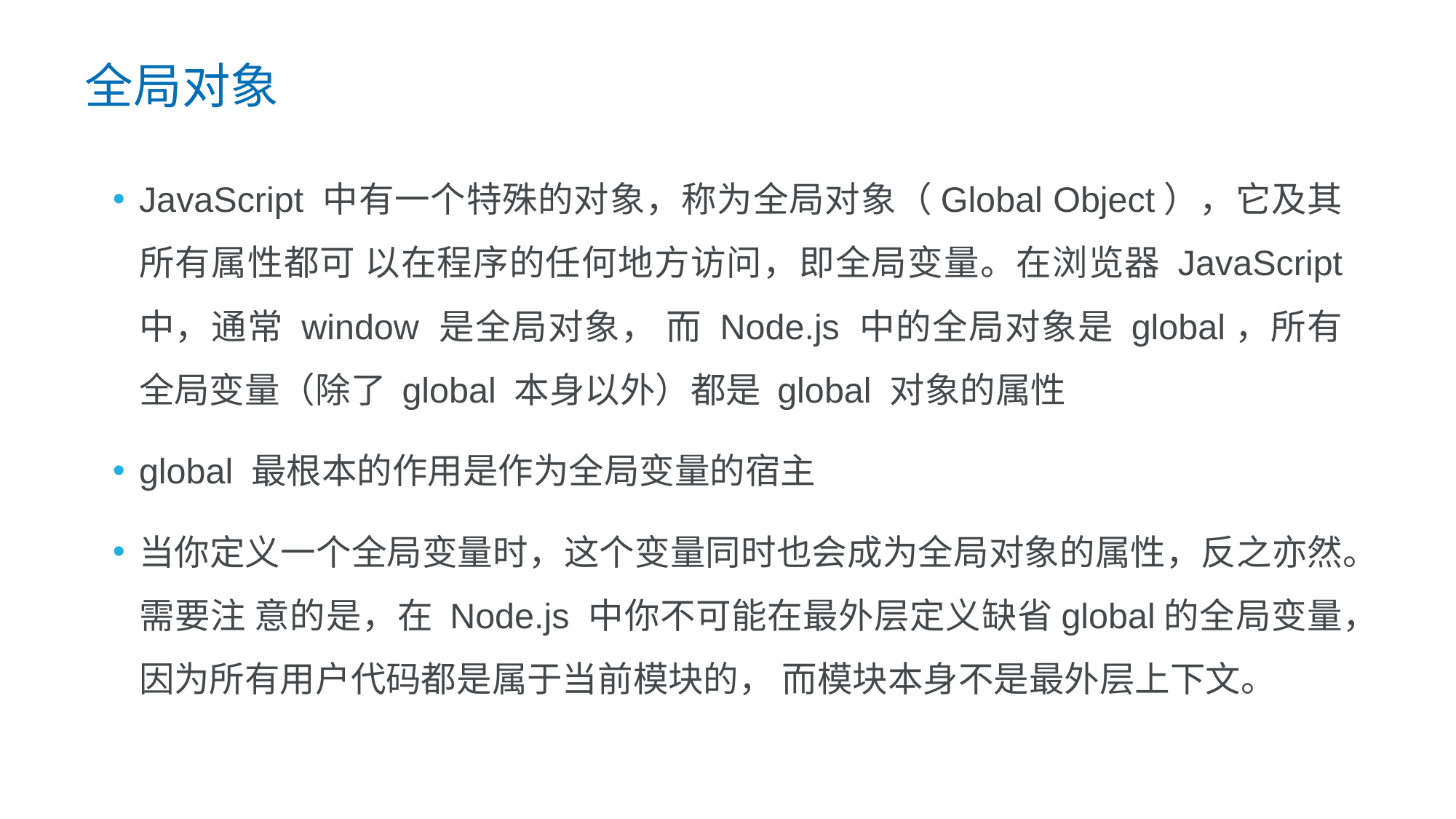

全局对象
JavaScript 中有一个特殊的对象，称为全局对象（Global Object），它及其所有属性都可 以在程序的任何地方访问，即全局变量。在浏览器 JavaScript 中，通常 window 是全局对象， 而 Node.js 中的全局对象是 global，所有全局变量（除了 global 本身以外）都是 global 对象的属性
global 最根本的作用是作为全局变量的宿主
当你定义一个全局变量时，这个变量同时也会成为全局对象的属性，反之亦然。需要注 意的是，在 Node.js 中你不可能在最外层定义缺省global的全局变量，因为所有用户代码都是属于当前模块的， 而模块本身不是最外层上下文。